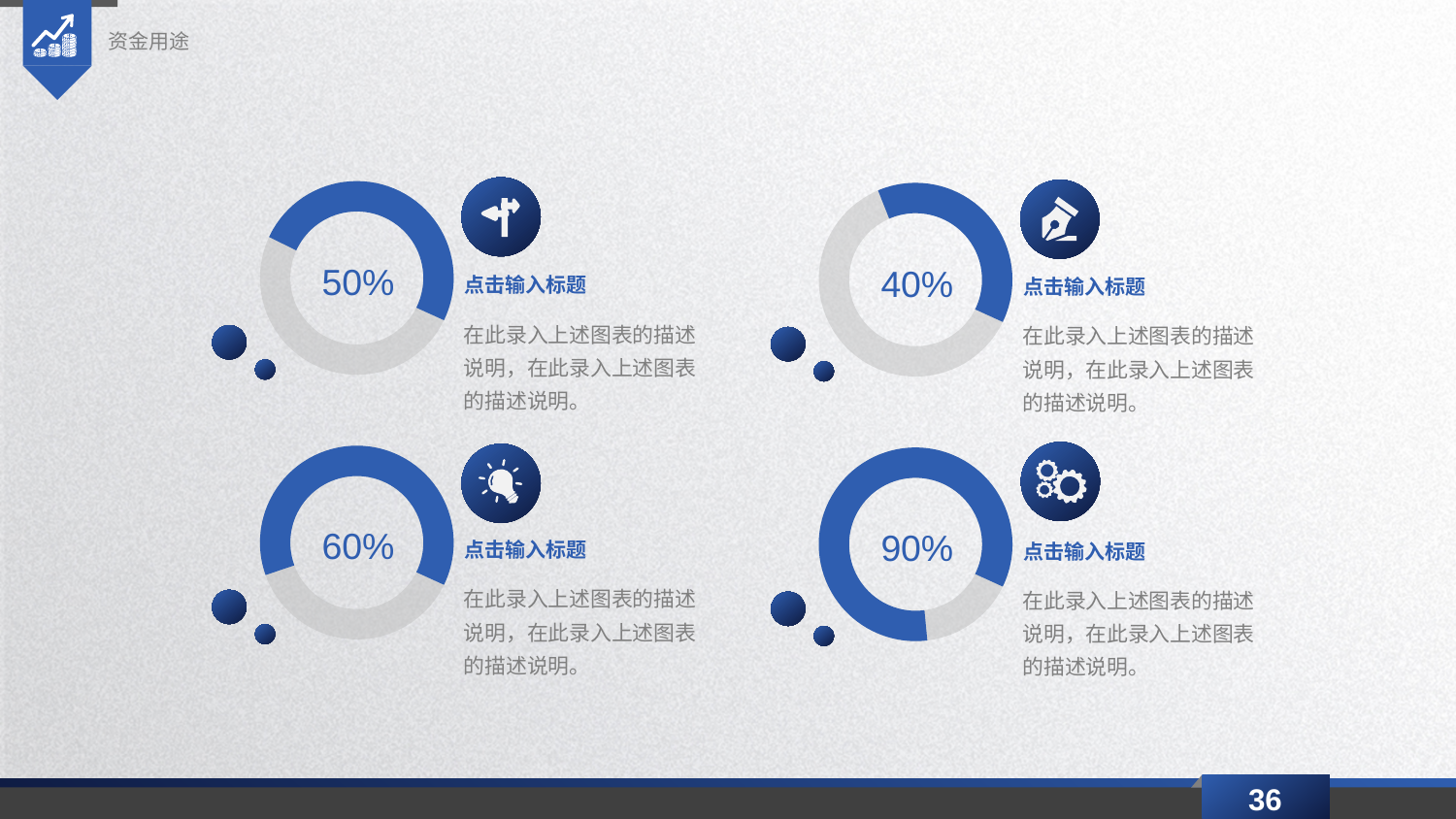

资金用途

50%
40%
点击输入标题
点击输入标题
在此录入上述图表的描述说明，在此录入上述图表的描述说明。
在此录入上述图表的描述说明，在此录入上述图表的描述说明。

60%
90%
点击输入标题
点击输入标题
在此录入上述图表的描述说明，在此录入上述图表的描述说明。
在此录入上述图表的描述说明，在此录入上述图表的描述说明。

36